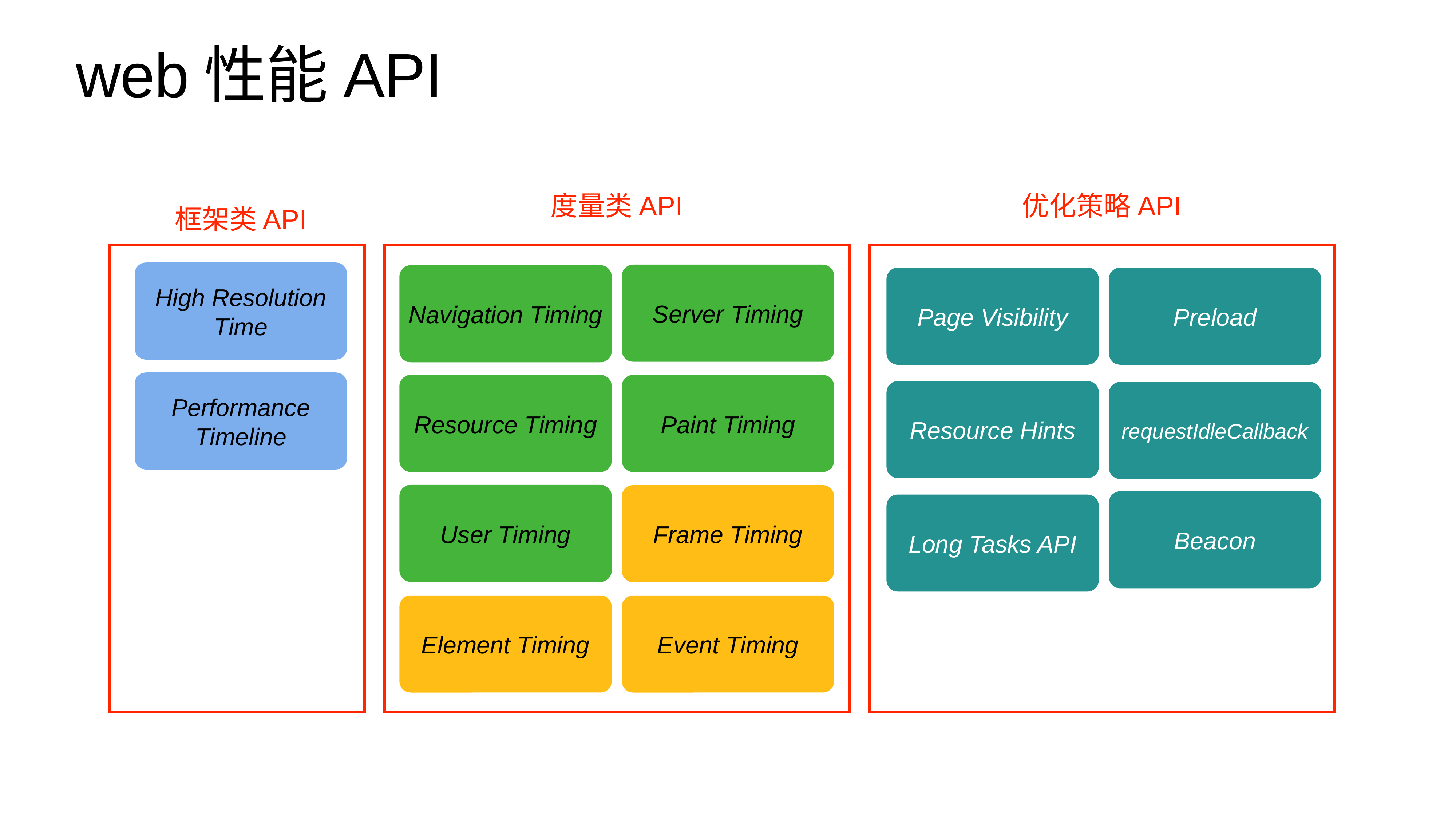

# web性能API
度量类API
优化策略API
框架类API

High Resolution
Time
Performance Timeline
Server Timing
Navigation Timing
Resource Timing
Paint Timing
User Timing
Frame Timing
Element Timing
Event Timing
Page Visibility
Preload
Resource Hints
requestIdleCallback
Beacon
Long Tasks API